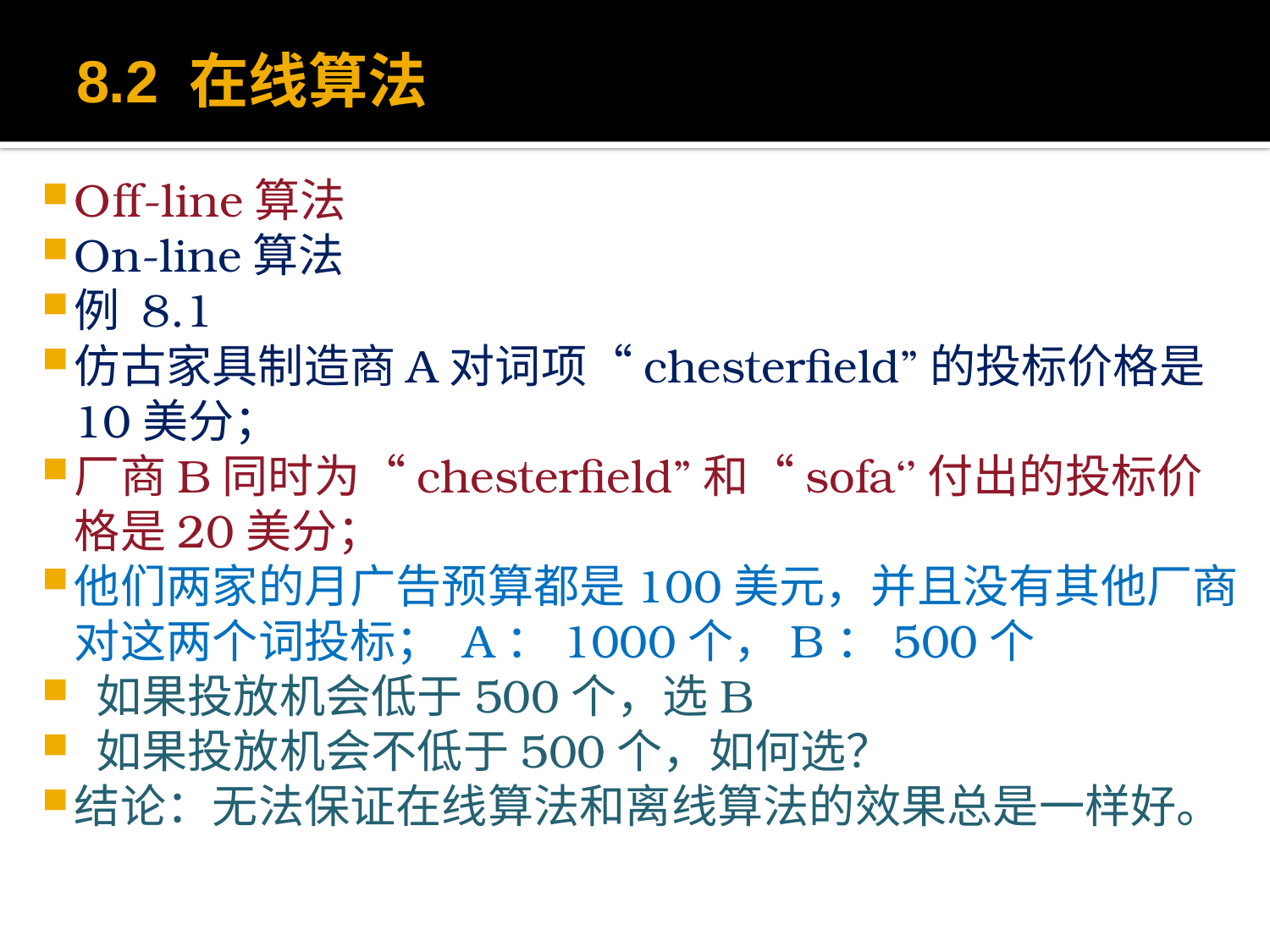

# 8.2 在线算法
Off-line算法
On-line算法
例 8.1
仿古家具制造商A对词项“chesterfield”的投标价格是10美分；
厂商B同时为“chesterfield”和“sofa‘’付出的投标价格是20美分；
他们两家的月广告预算都是100美元，并且没有其他厂商对这两个词投标； A：1000个，B：500个
 如果投放机会低于500个，选B
 如果投放机会不低于500个，如何选？
结论：无法保证在线算法和离线算法的效果总是一样好。